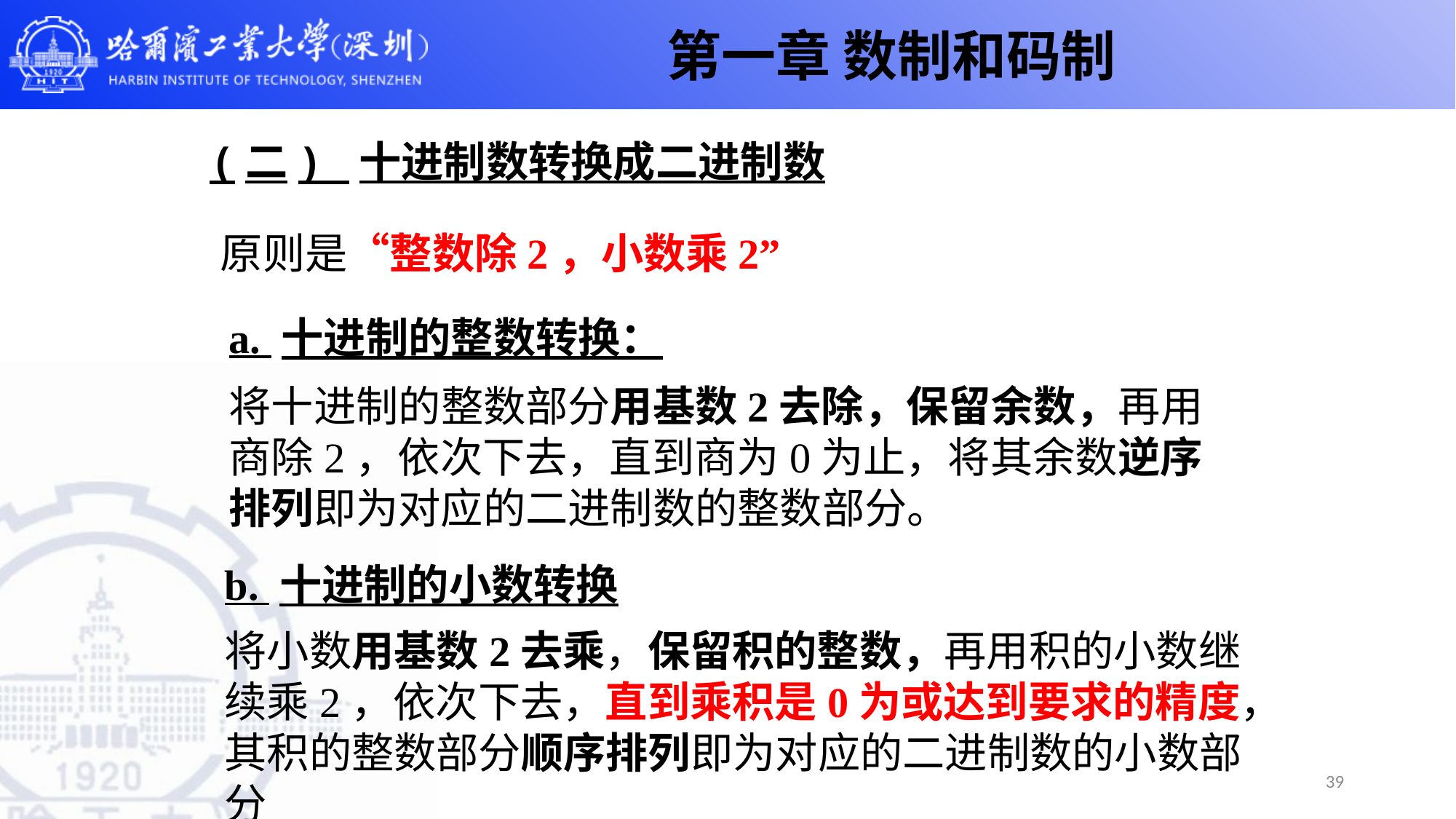

第一章 数制和码制
# (二) 十进制数转换成二进制数
原则是“整数除2，小数乘2”
a. 十进制的整数转换：
将十进制的整数部分用基数2去除，保留余数，再用商除2，依次下去，直到商为0为止，将其余数逆序排列即为对应的二进制数的整数部分。
b. 十进制的小数转换
将小数用基数2去乘，保留积的整数，再用积的小数继续乘2，依次下去，直到乘积是0为或达到要求的精度，其积的整数部分顺序排列即为对应的二进制数的小数部分
39